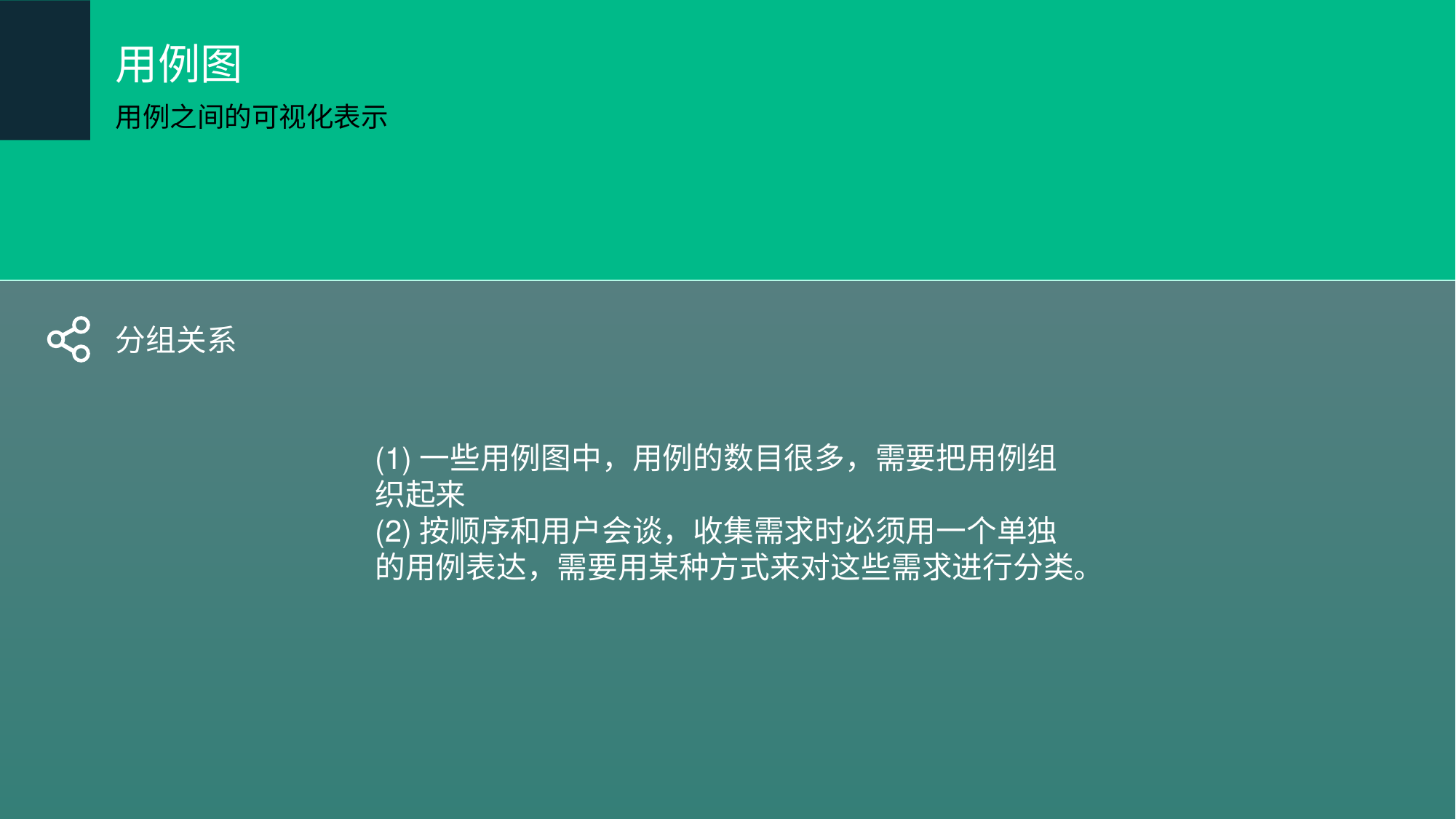

用例图
用例之间的可视化表示

分组关系

(1)一些用例图中，用例的数目很多，需要把用例组织起来
(2)按顺序和用户会谈，收集需求时必须用一个单独的用例表达，需要用某种方式来对这些需求进行分类。